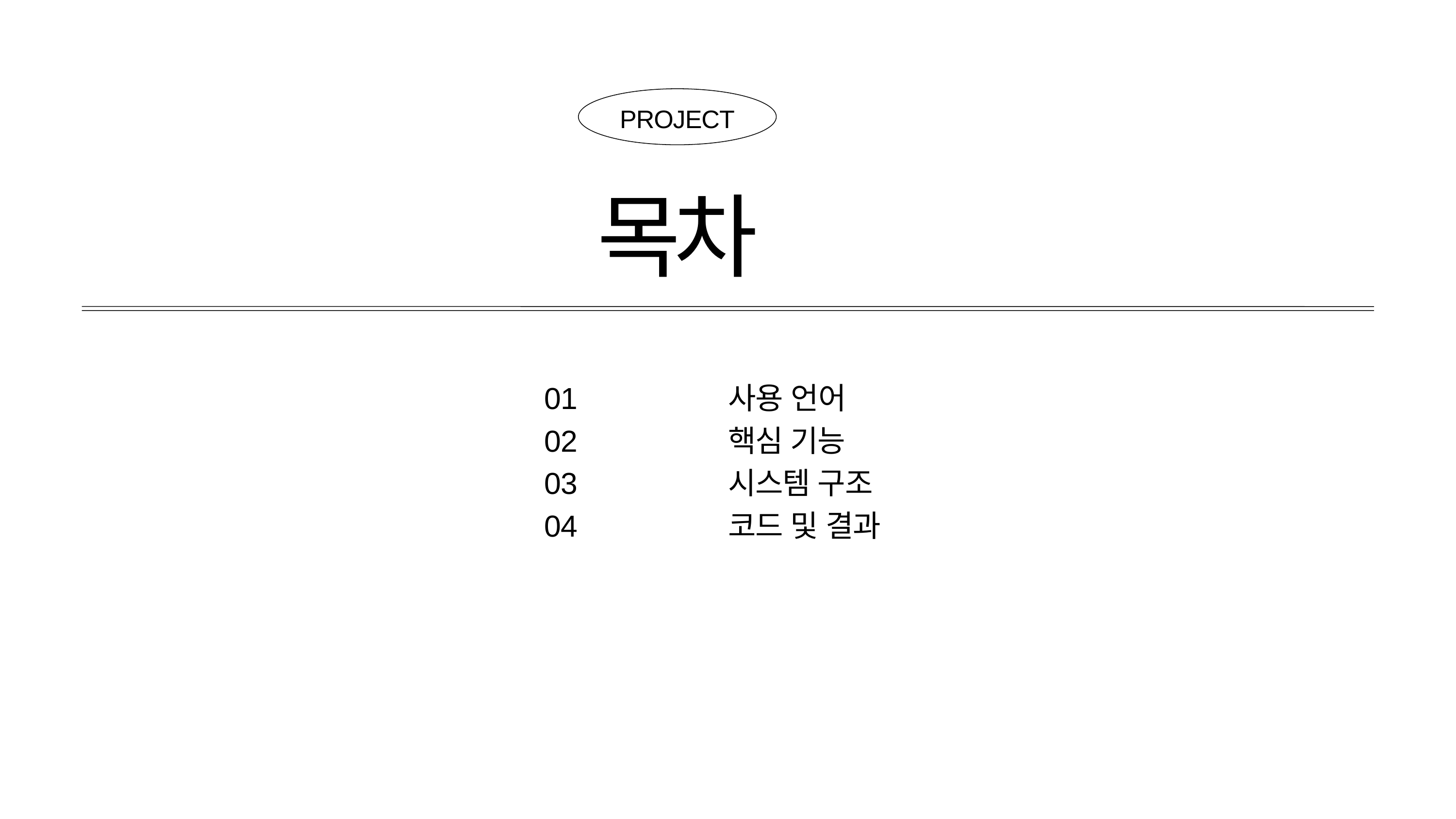

PROJECT
목차

01
02
03
04
사용 언어
핵심 기능
시스템 구조
코드 및 결과